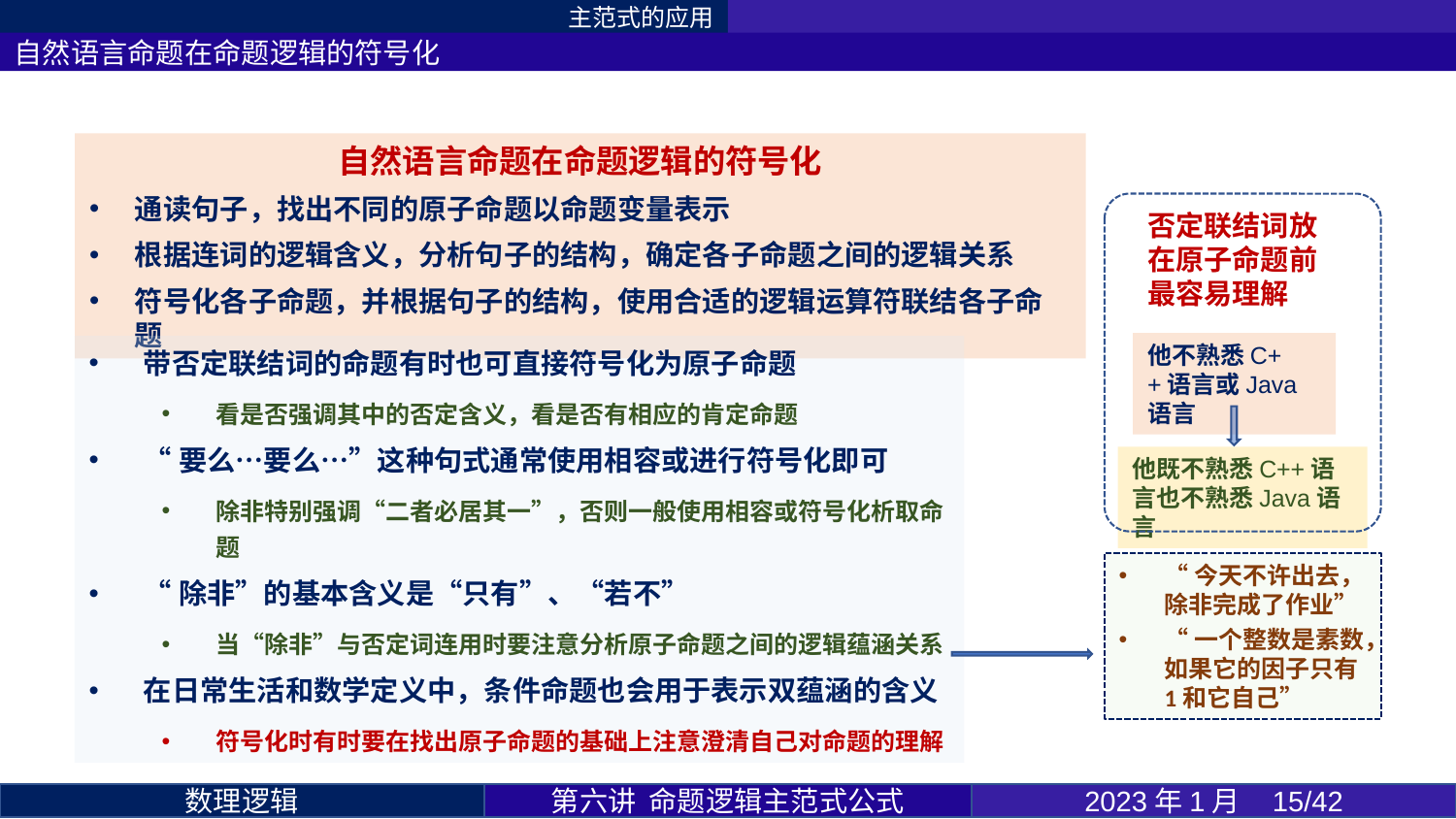

主范式的应用
自然语言命题在命题逻辑的符号化
自然语言命题在命题逻辑的符号化
通读句子，找出不同的原子命题以命题变量表示
根据连词的逻辑含义，分析句子的结构，确定各子命题之间的逻辑关系
符号化各子命题，并根据句子的结构，使用合适的逻辑运算符联结各子命题

否定联结词放在原子命题前最容易理解
他不熟悉C++语言或Java语言

他既不熟悉C++语言也不熟悉Java语言
带否定联结词的命题有时也可直接符号化为原子命题
看是否强调其中的否定含义，看是否有相应的肯定命题
“要么…要么…”这种句式通常使用相容或进行符号化即可
除非特别强调“二者必居其一”，否则一般使用相容或符号化析取命题
“除非”的基本含义是“只有”、“若不”
当“除非”与否定词连用时要注意分析原子命题之间的逻辑蕴涵关系
在日常生活和数学定义中，条件命题也会用于表示双蕴涵的含义
符号化时有时要在找出原子命题的基础上注意澄清自己对命题的理解
“今天不许出去，除非完成了作业”
“一个整数是素数，如果它的因子只有1和它自己”

第六讲  命题逻辑主范式公式
2023年1月    15/42
数理逻辑